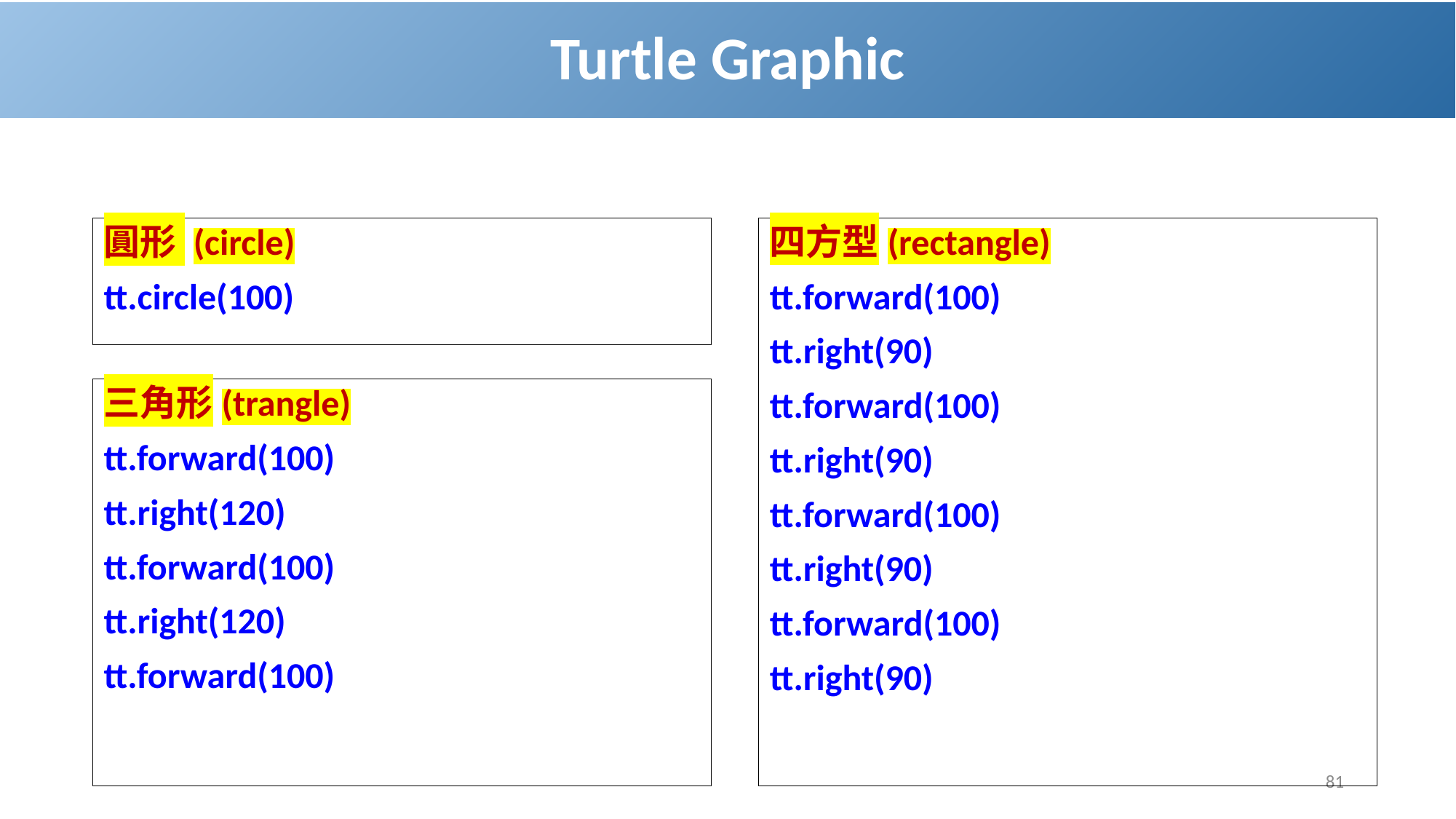

# Turtle Graphic
圓形 (circle)
tt.circle(100)
四方型(rectangle)
tt.forward(100)
tt.right(90)
tt.forward(100)
tt.right(90)
tt.forward(100)
tt.right(90)
tt.forward(100)
tt.right(90)

三角形(trangle)
tt.forward(100)
tt.right(120)
tt.forward(100)
tt.right(120)
tt.forward(100)
81